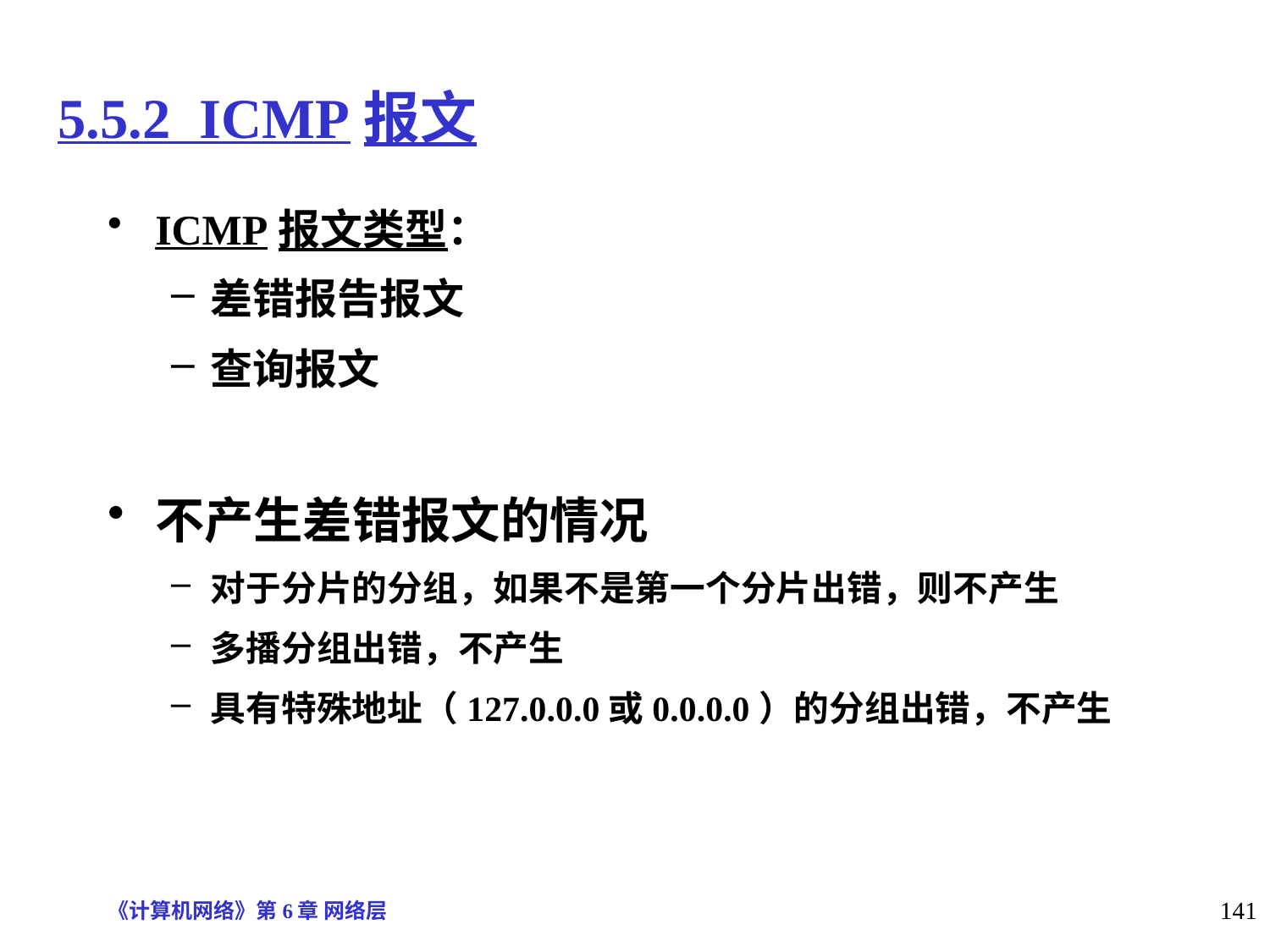

# 5.5.2  ICMP报文
ICMP报文类型：
差错报告报文
查询报文

不产生差错报文的情况
对于分片的分组，如果不是第一个分片出错，则不产生
多播分组出错，不产生
具有特殊地址（127.0.0.0或0.0.0.0）的分组出错，不产生

《计算机网络》第6章 网络层
141